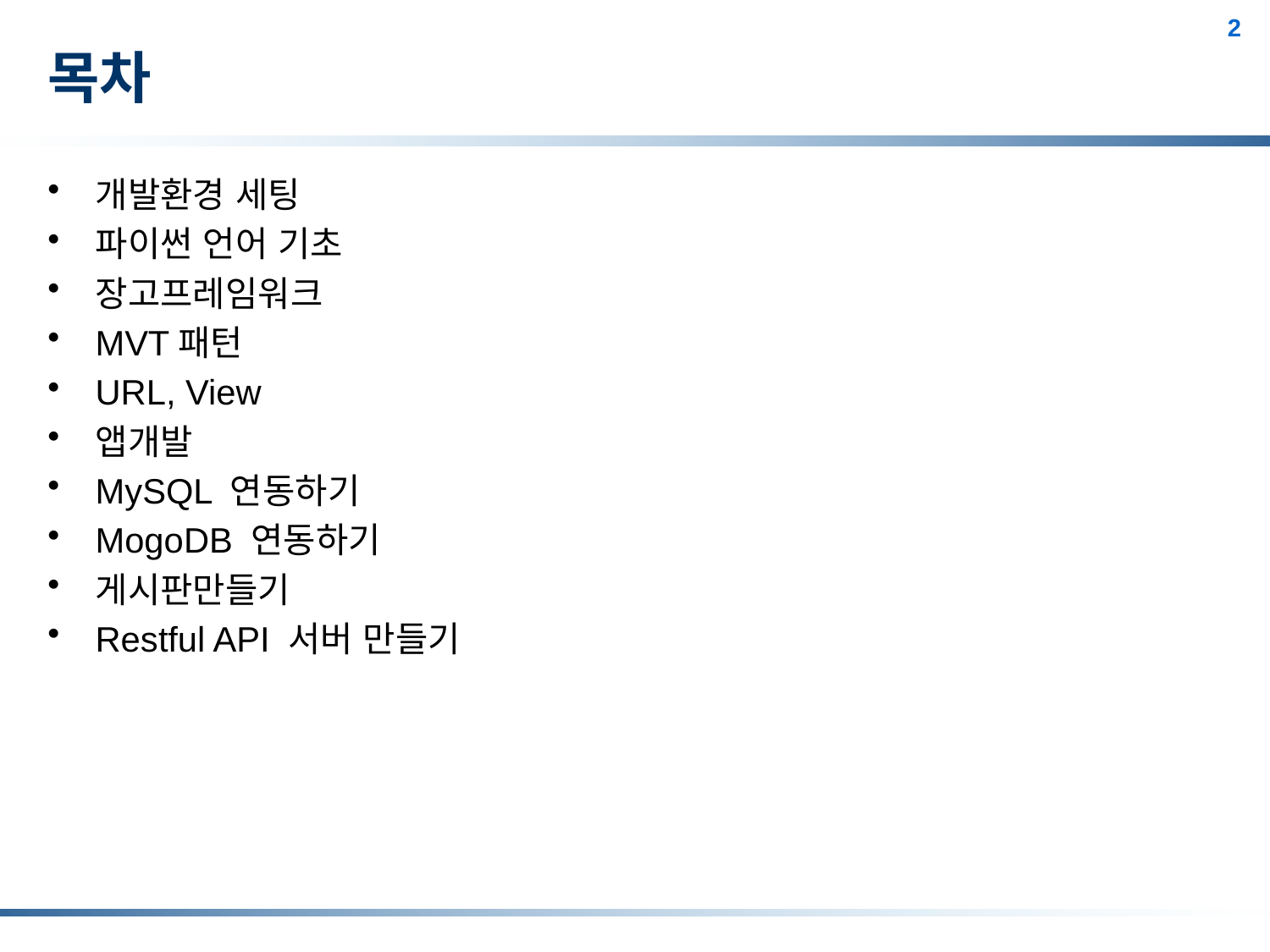

# 목차
개발환경 세팅
파이썬 언어 기초
장고프레임워크
MVT패턴
URL, View
앱개발
MySQL 연동하기
MogoDB 연동하기
게시판만들기
Restful API 서버 만들기